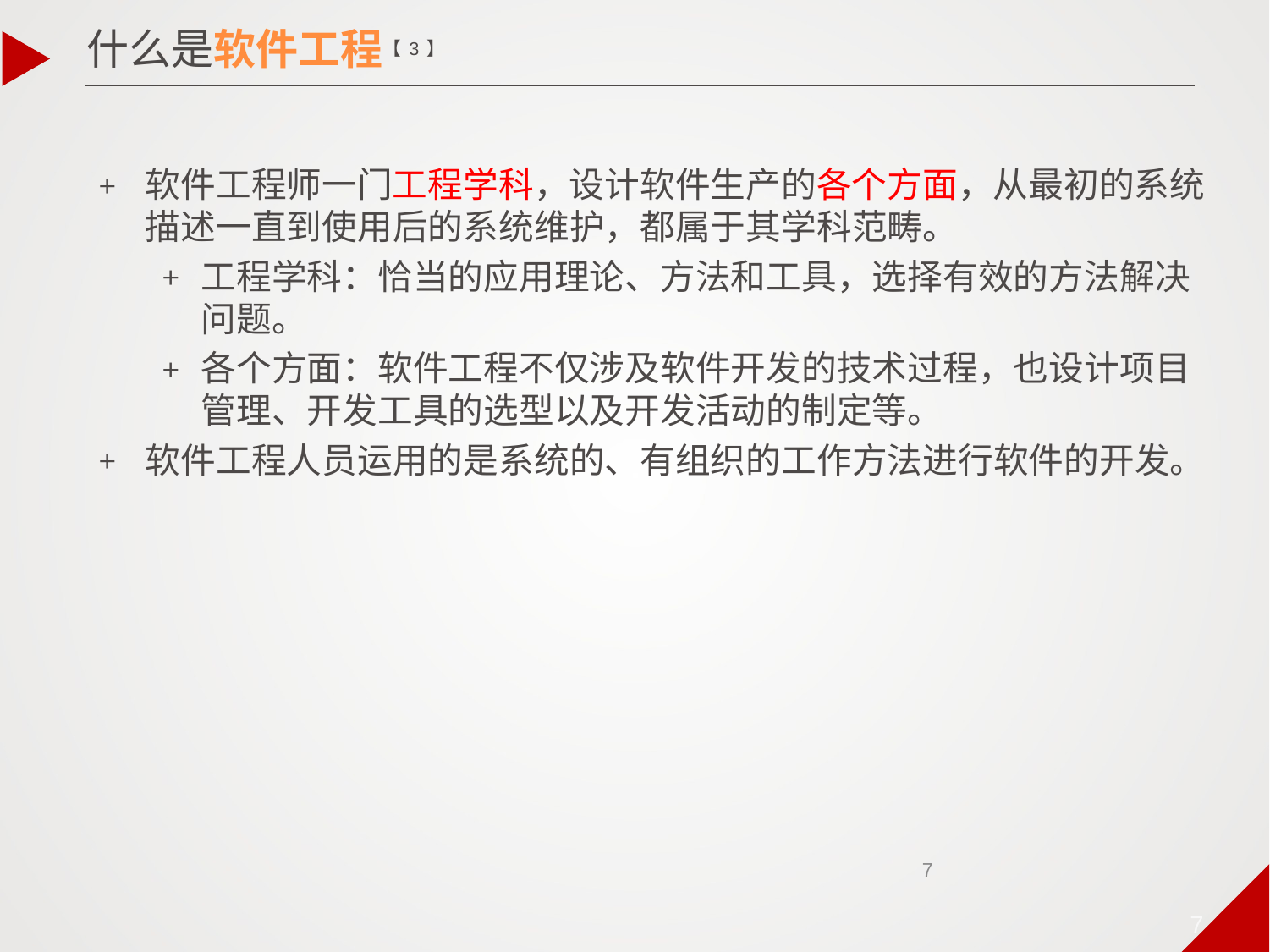

什么是软件工程【3】

软件工程师一门工程学科，设计软件生产的各个方面，从最初的系统描述一直到使用后的系统维护，都属于其学科范畴。
工程学科：恰当的应用理论、方法和工具，选择有效的方法解决问题。
各个方面：软件工程不仅涉及软件开发的技术过程，也设计项目管理、开发工具的选型以及开发活动的制定等。
软件工程人员运用的是系统的、有组织的工作方法进行软件的开发。

7